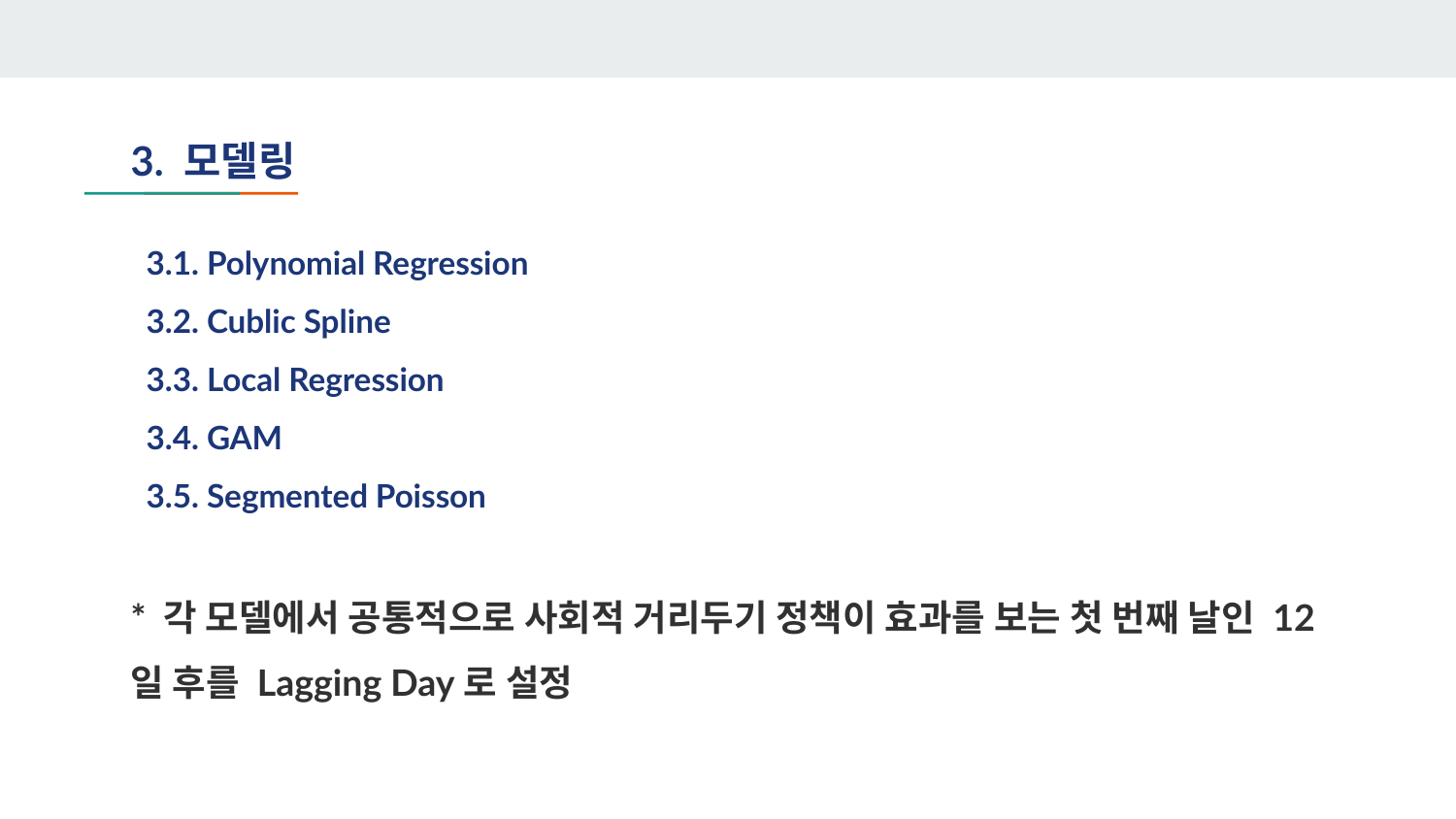

3. 모델링

  3.1. Polynomial Regression
  3.2. Cublic Spline
  3.3. Local Regression
  3.4. GAM
  3.5. Segmented Poisson

* 각 모델에서 공통적으로 사회적 거리두기 정책이 효과를 보는 첫 번째 날인 12일 후를 Lagging Day로 설정